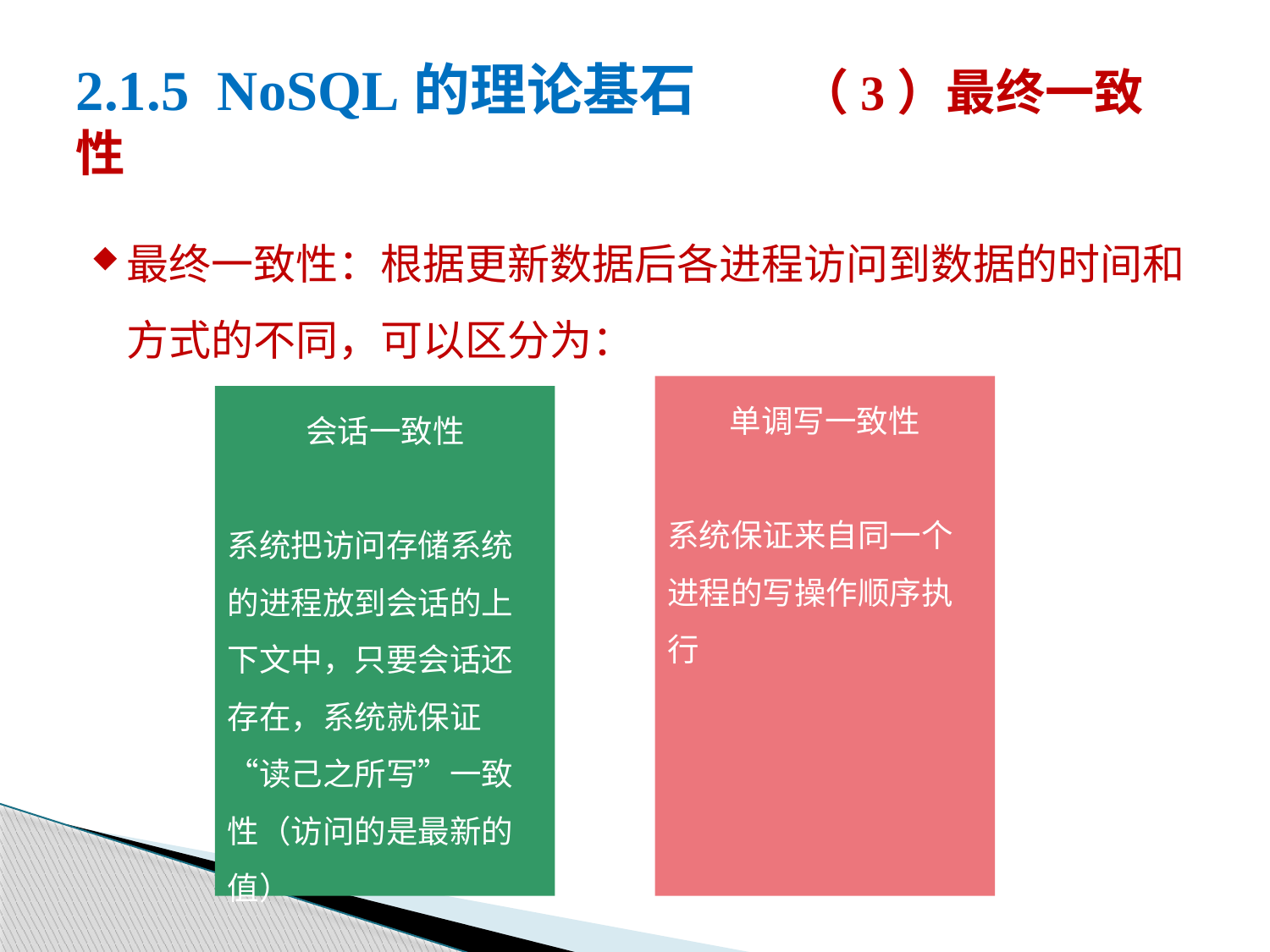

# 2.1.5  NoSQL的理论基石        （3）最终一致性
最终一致性：根据更新数据后各进程访问到数据的时间和方式的不同，可以区分为：

单调写一致性

系统保证来自同一个进程的写操作顺序执行
会话一致性

系统把访问存储系统的进程放到会话的上下文中，只要会话还存在，系统就保证“读己之所写”一致性（访问的是最新的值）